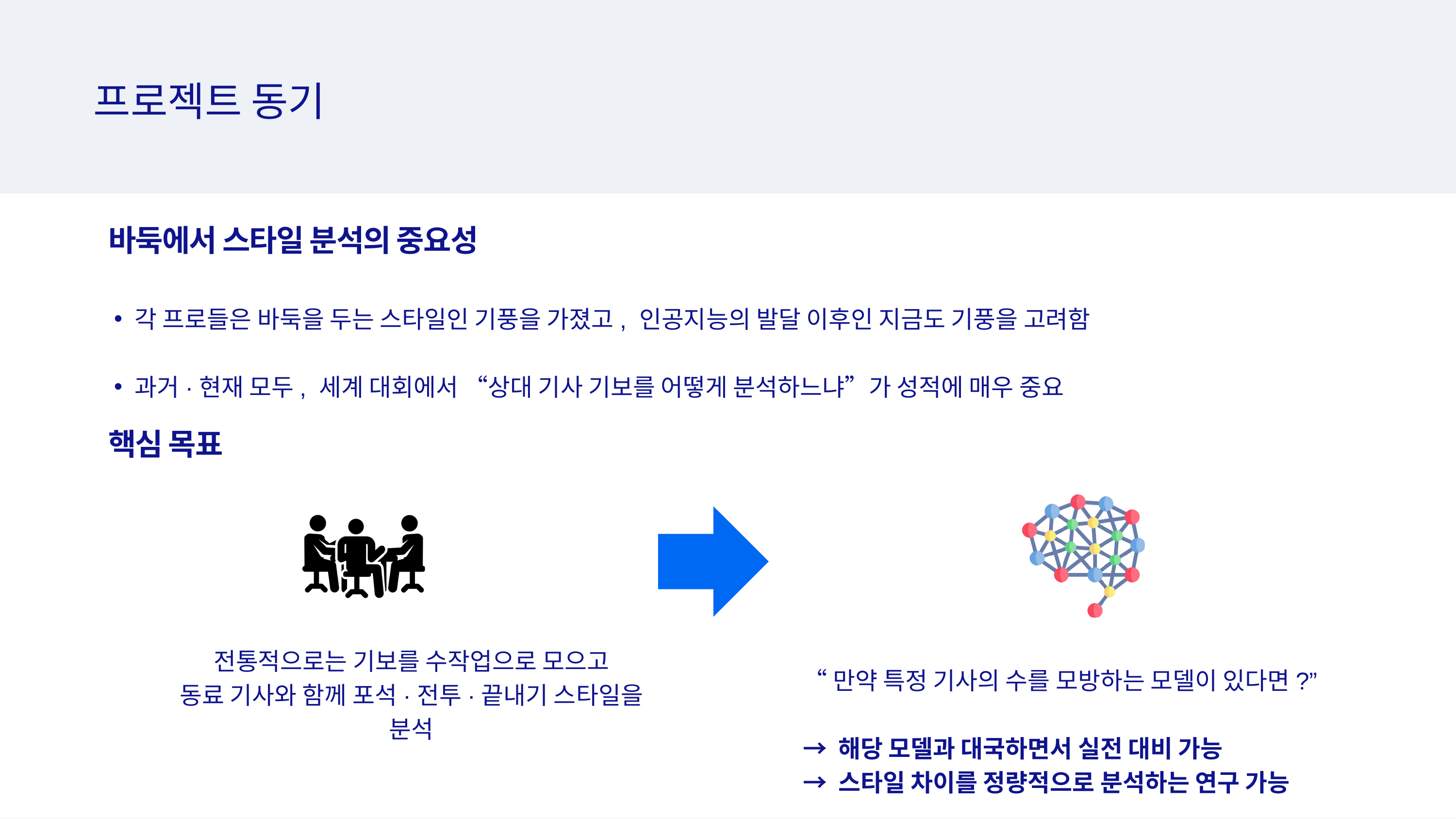

프로젝트 동기

바둑에서 스타일 분석의 중요성
각 프로들은 바둑을 두는 스타일인 기풍을 가졌고, 인공지능의 발달 이후인 지금도 기풍을 고려함

과거·현재 모두, 세계 대회에서 “상대 기사 기보를 어떻게 분석하느냐”가 성적에 매우 중요
핵심 목표

전통적으로는 기보를 수작업으로 모으고
동료 기사와 함께 포석·전투·끝내기 스타일을 분석
“만약 특정 기사의 수를 모방하는 모델이 있다면?”

→ 해당 모델과 대국하면서 실전 대비 가능
→ 스타일 차이를 정량적으로 분석하는 연구 가능